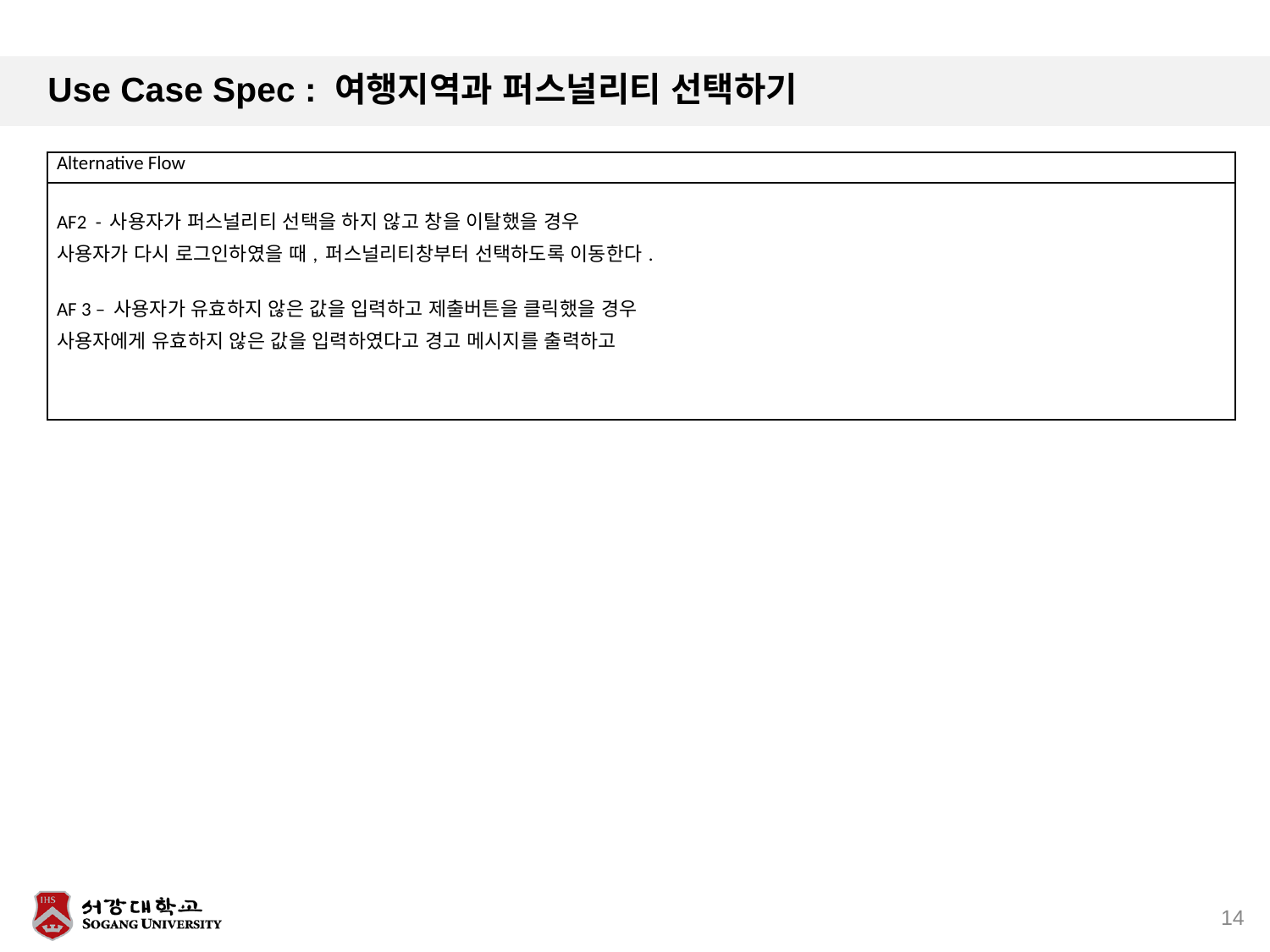

# Use Case Spec : 여행지역과 퍼스널리티 선택하기
| Alternative Flow |
| --- |
| AF2 - 사용자가 퍼스널리티 선택을 하지 않고 창을 이탈했을 경우 사용자가 다시 로그인하였을 때, 퍼스널리티창부터 선택하도록 이동한다. AF 3 – 사용자가 유효하지 않은 값을 입력하고 제출버튼을 클릭했을 경우 사용자에게 유효하지 않은 값을 입력하였다고 경고 메시지를 출력하고 |
14